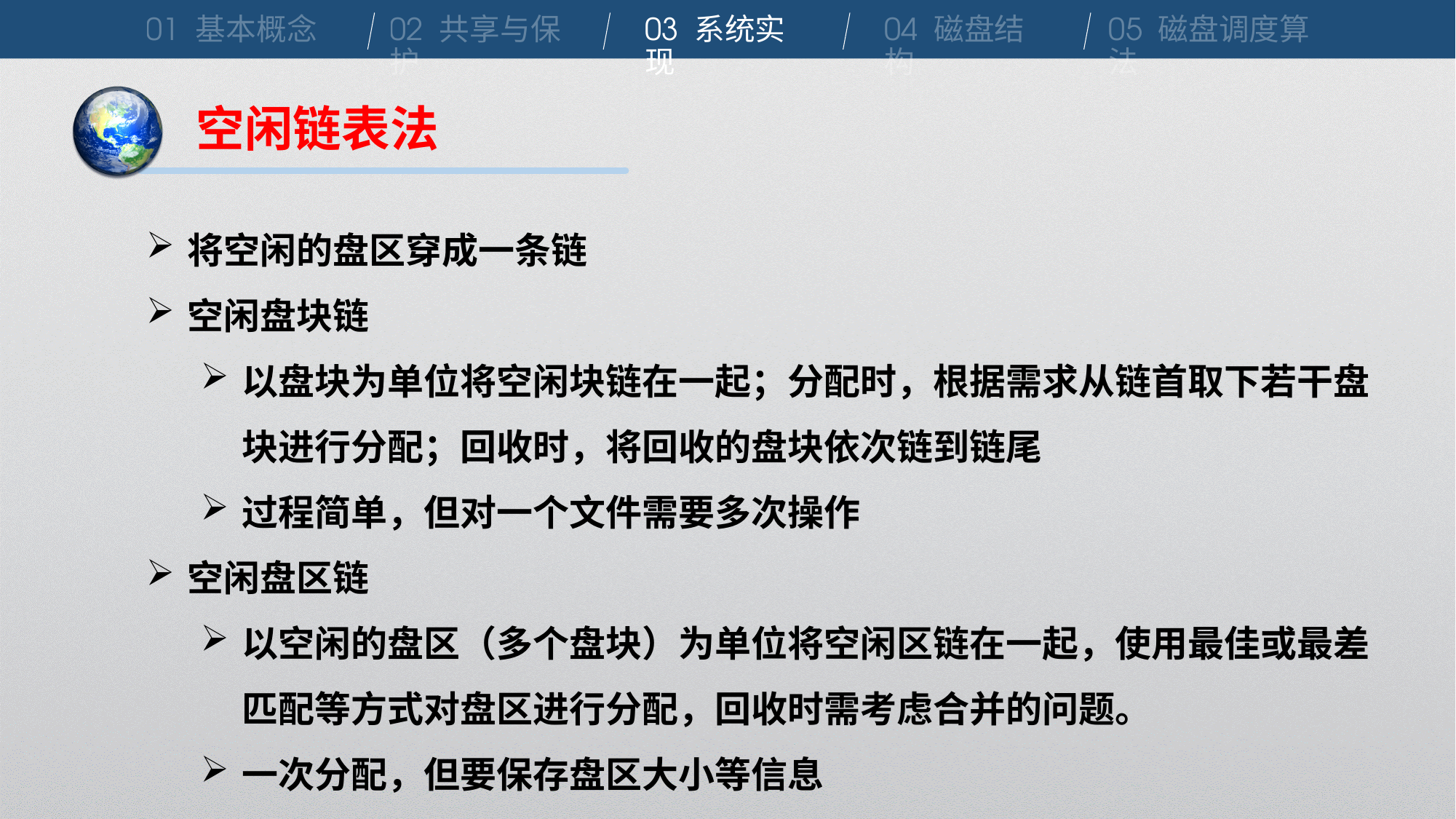

01 基本概念
02 共享与保护
03 系统实现
04 磁盘结构
05 磁盘调度算法
空闲链表法
将空闲的盘区穿成一条链
空闲盘块链
以盘块为单位将空闲块链在一起；分配时，根据需求从链首取下若干盘块进行分配；回收时，将回收的盘块依次链到链尾
过程简单，但对一个文件需要多次操作
空闲盘区链
以空闲的盘区（多个盘块）为单位将空闲区链在一起，使用最佳或最差匹配等方式对盘区进行分配，回收时需考虑合并的问题。
一次分配，但要保存盘区大小等信息